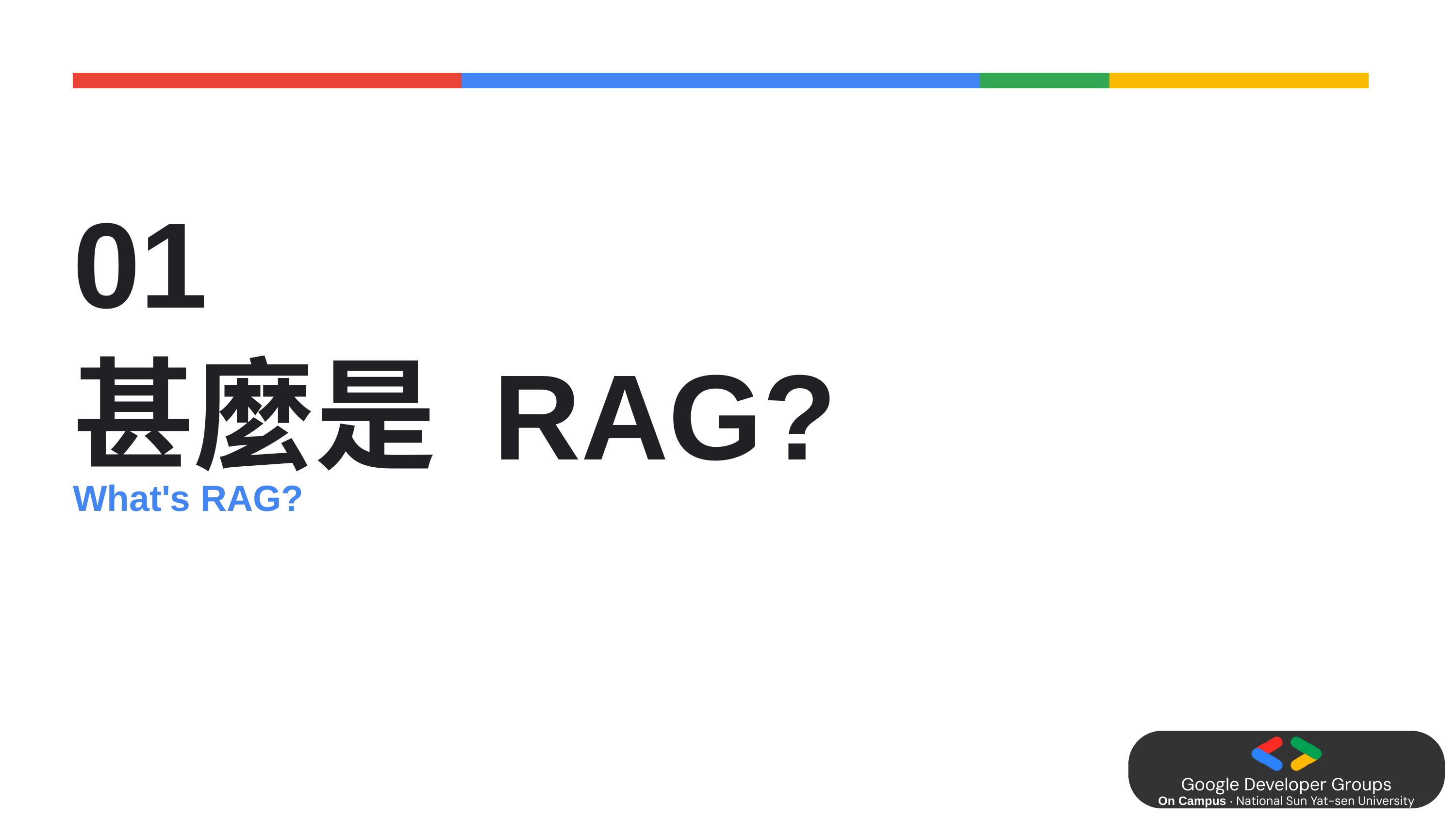

01
甚麼是 RAG?
What's RAG?

Google Developer Groups
On Campus ‧ National Sun Yat-sen University